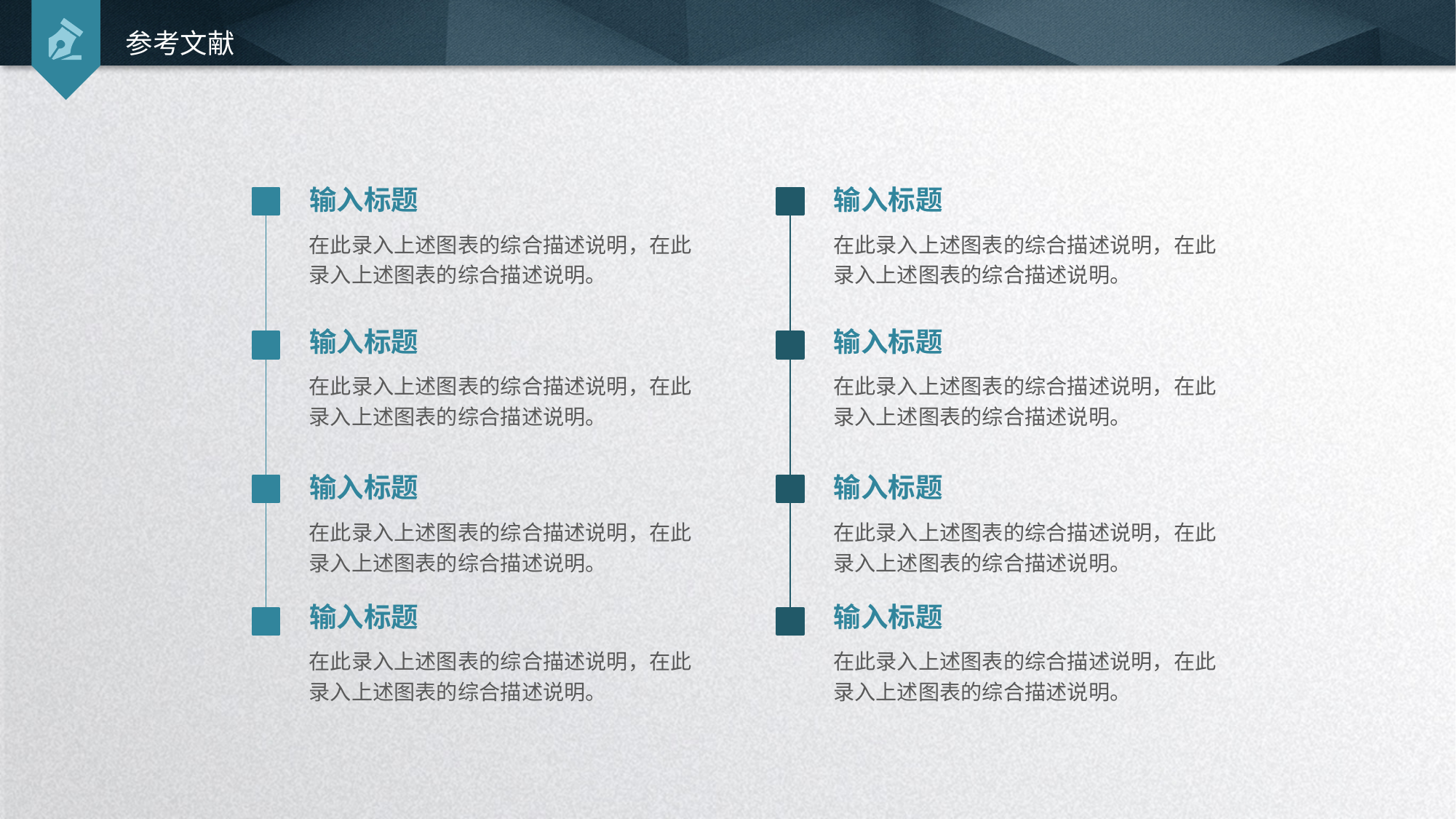

参考文献
输入标题
输入标题

在此录入上述图表的综合描述说明，在此录入上述图表的综合描述说明。
在此录入上述图表的综合描述说明，在此录入上述图表的综合描述说明。
输入标题
输入标题

在此录入上述图表的综合描述说明，在此录入上述图表的综合描述说明。
在此录入上述图表的综合描述说明，在此录入上述图表的综合描述说明。
输入标题
输入标题

在此录入上述图表的综合描述说明，在此录入上述图表的综合描述说明。
在此录入上述图表的综合描述说明，在此录入上述图表的综合描述说明。
输入标题
输入标题

在此录入上述图表的综合描述说明，在此录入上述图表的综合描述说明。
在此录入上述图表的综合描述说明，在此录入上述图表的综合描述说明。
延时符